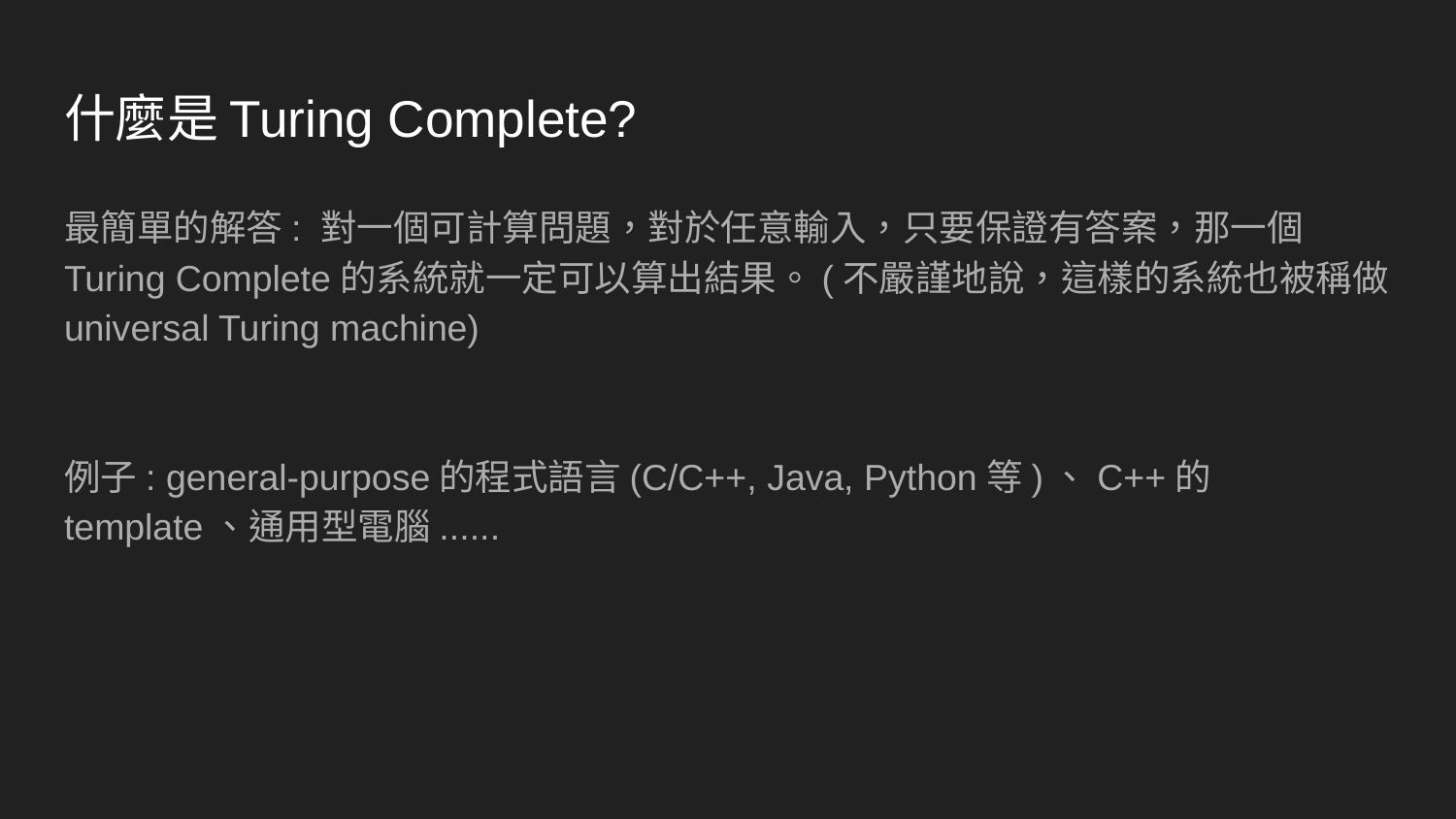

# 什麼是Turing Complete?
最簡單的解答: 對一個可計算問題，對於任意輸入，只要保證有答案，那一個Turing Complete的系統就一定可以算出結果。(不嚴謹地說，這樣的系統也被稱做universal Turing machine)

例子: general-purpose的程式語言(C/C++, Java, Python等)、C++的template、通用型電腦......